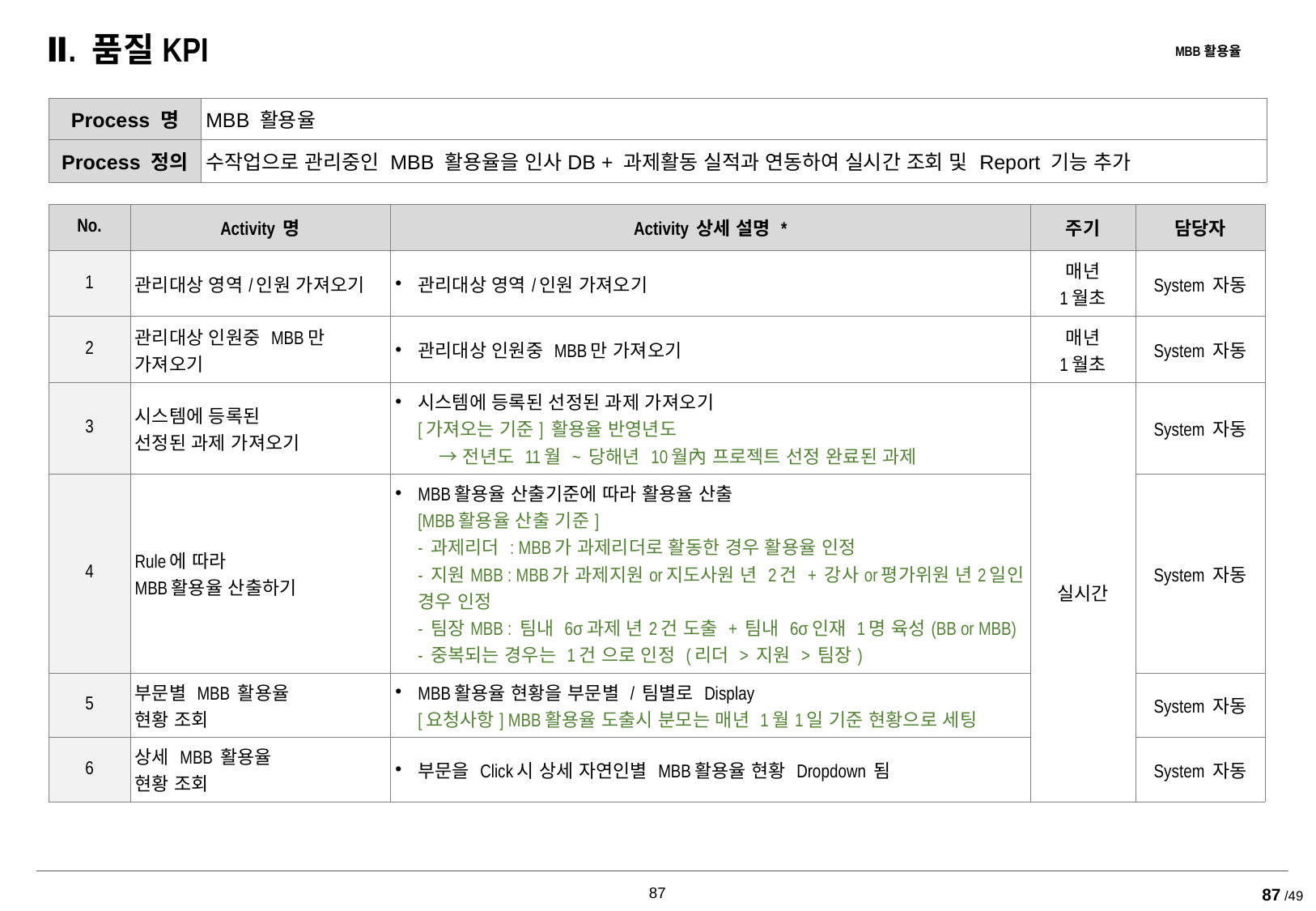

Ⅱ. 품질KPI
MBB활용율
| Process 명 | MBB 활용율 |
| --- | --- |
| Process 정의 | 수작업으로 관리중인 MBB 활용율을 인사DB + 과제활동 실적과 연동하여 실시간 조회 및 Report 기능 추가 |
| No. | Activity 명 | Activity 상세 설명 \* | 주기 | 담당자 |
| --- | --- | --- | --- | --- |
| 1 | 관리대상 영역/인원 가져오기 | 관리대상 영역/인원 가져오기 | 매년 1월초 | System 자동 |
| 2 | 관리대상 인원중 MBB만 가져오기 | 관리대상 인원중 MBB만 가져오기 | 매년 1월초 | System 자동 |
| 3 | 시스템에 등록된 선정된 과제 가져오기 | 시스템에 등록된 선정된 과제 가져오기 [가져오는 기준] 활용율 반영년도 → 전년도 11월 ~ 당해년 10월內 프로젝트 선정 완료된 과제 | 실시간 | System 자동 |
| 4 | Rule에 따라 MBB활용율 산출하기 | MBB활용율 산출기준에 따라 활용율 산출 [MBB활용율 산출 기준] - 과제리더 : MBB가 과제리더로 활동한 경우 활용율 인정 - 지원MBB : MBB가 과제지원or지도사원 년 2건 + 강사or평가위원 년2일인 경우 인정 - 팀장MBB : 팀내 6σ과제 년2건 도출 + 팀내 6σ인재 1명 육성(BB or MBB) - 중복되는 경우는 1건 으로 인정 (리더 > 지원 > 팀장) |  | System 자동 |
| 5 | 부문별 MBB 활용율 현황 조회 | MBB활용율 현황을 부문별 / 팀별로 Display [요청사항] MBB활용율 도출시 분모는 매년 1월1일 기준 현황으로 세팅 |  | System 자동 |
| 6 | 상세 MBB 활용율 현황 조회 | 부문을 Click시 상세 자연인별 MBB활용율 현황 Dropdown 됨 |  | System 자동 |
87 /49